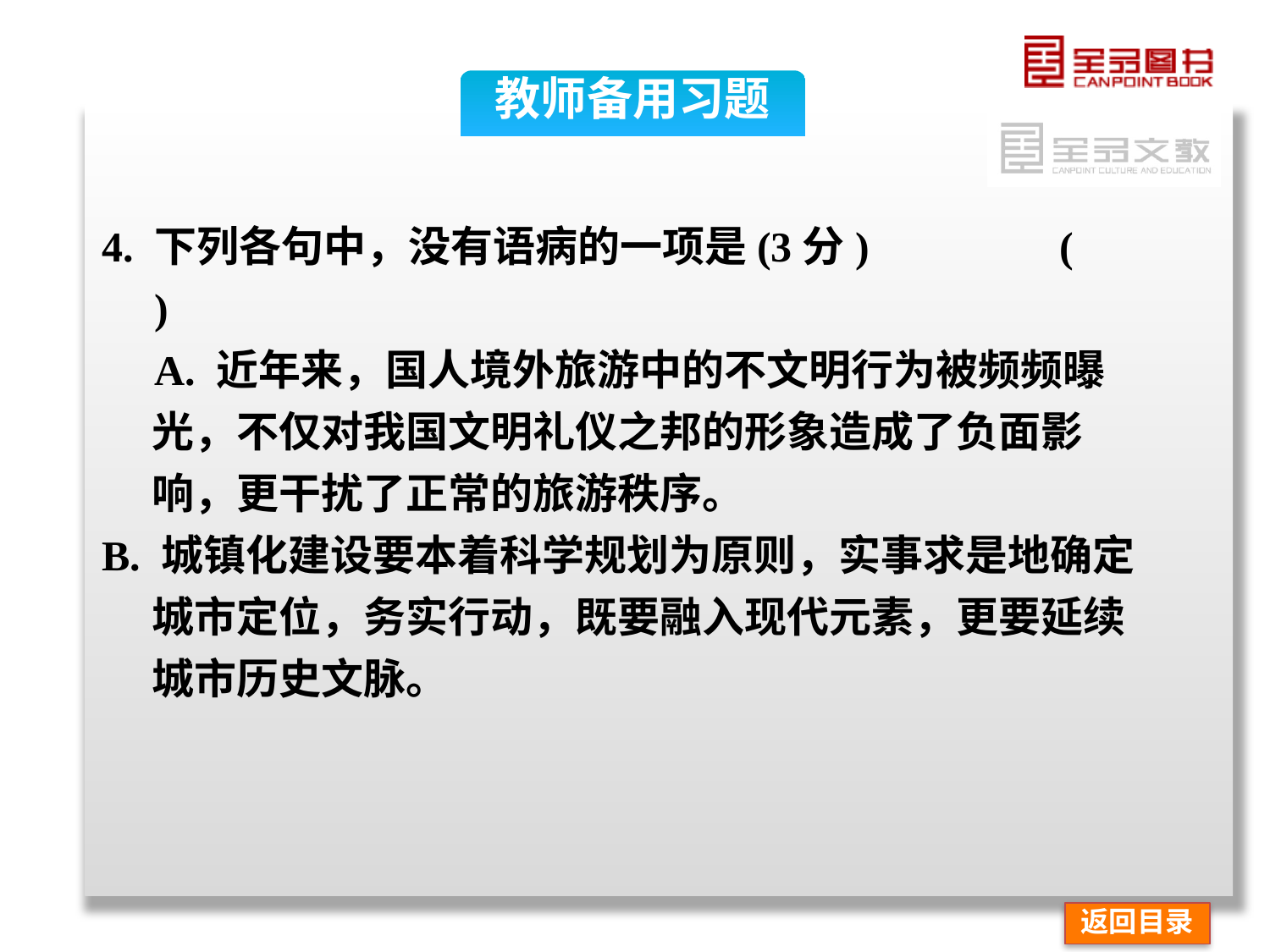

教师备用习题
4. 下列各句中，没有语病的一项是(3分)                  (　　)
     A. 近年来，国人境外旅游中的不文明行为被频频曝光，不仅对我国文明礼仪之邦的形象造成了负面影响，更干扰了正常的旅游秩序。
B. 城镇化建设要本着科学规划为原则，实事求是地确定城市定位，务实行动，既要融入现代元素，更要延续城市历史文脉。
返回目录